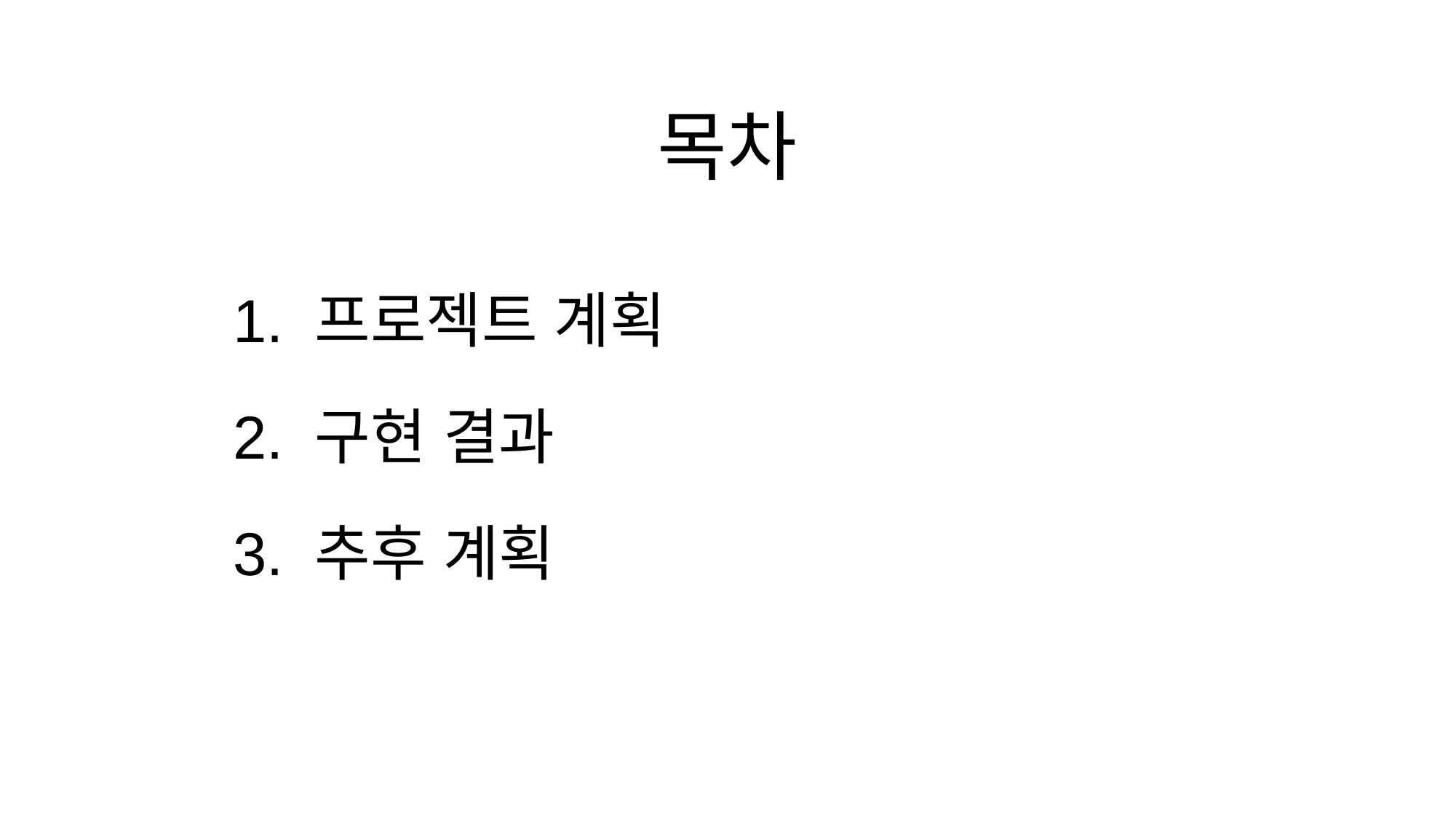

목차
1. 프로젝트 계획
2. 구현 결과
3. 추후 계획